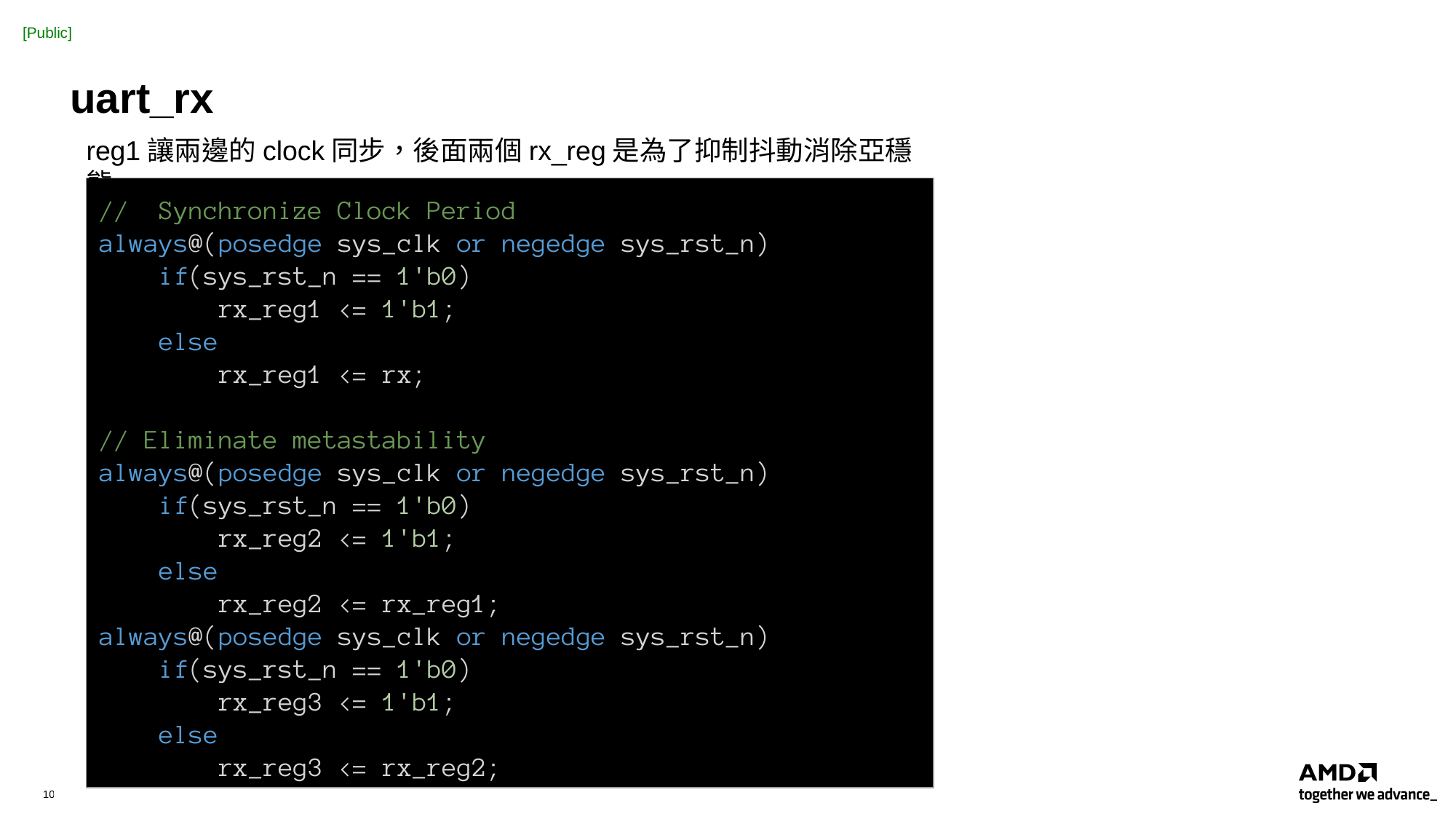

# uart_rx
reg1讓兩邊的clock同步，後面兩個rx_reg是為了抑制抖動消除亞穩態

//  Synchronize Clock Period
always@(posedge sys_clk or negedge sys_rst_n)
    if(sys_rst_n == 1'b0)
        rx_reg1 <= 1'b1;
    else
        rx_reg1 <= rx;
// Eliminate metastability
always@(posedge sys_clk or negedge sys_rst_n)
    if(sys_rst_n == 1'b0)
        rx_reg2 <= 1'b1;
    else
        rx_reg2 <= rx_reg1;
always@(posedge sys_clk or negedge sys_rst_n)
    if(sys_rst_n == 1'b0)
        rx_reg3 <= 1'b1;
    else
        rx_reg3 <= rx_reg2;